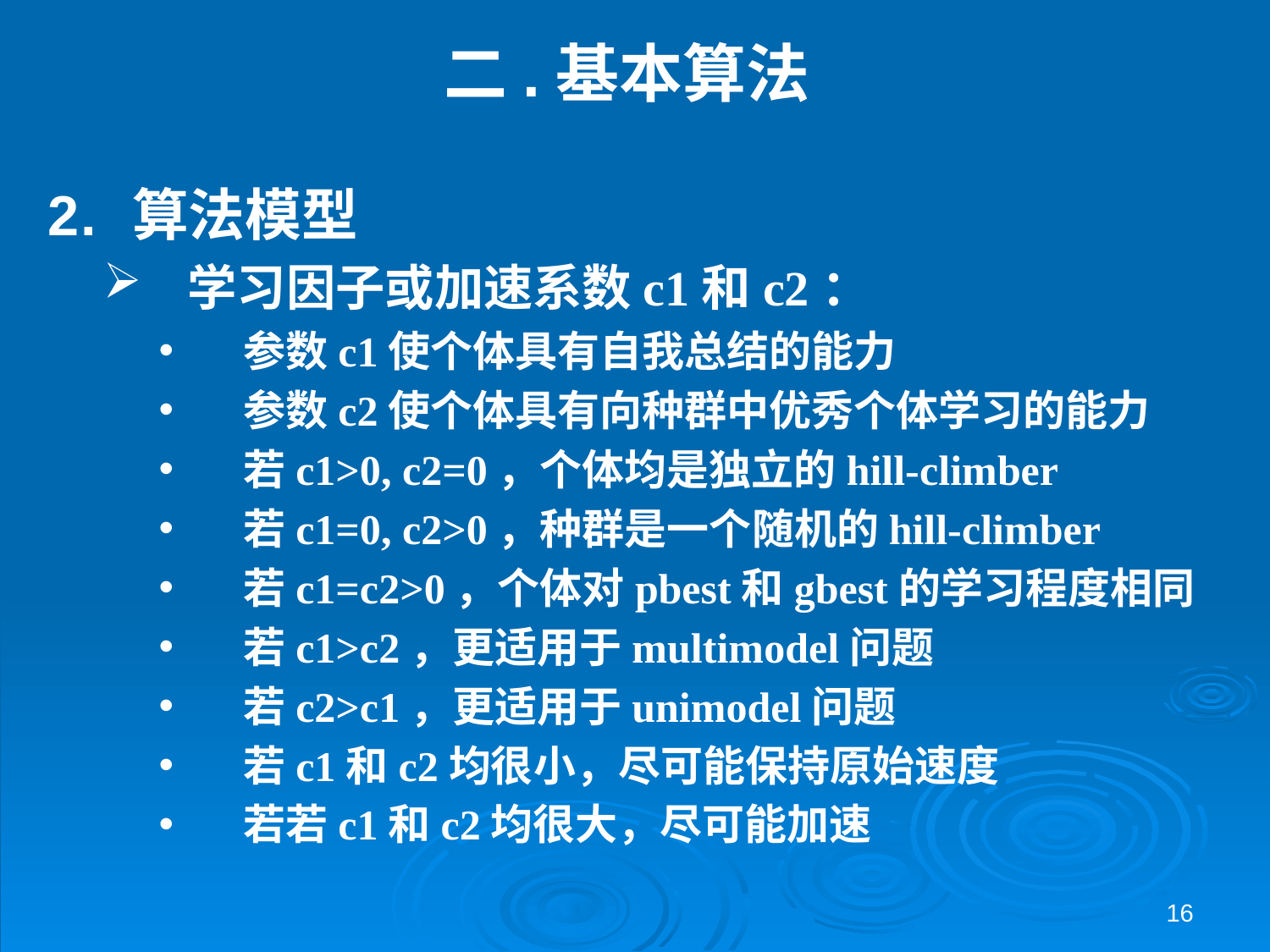

# 二.基本算法
算法模型
学习因子或加速系数c1和c2：
参数c1使个体具有自我总结的能力
参数c2使个体具有向种群中优秀个体学习的能力
若c1>0, c2=0，个体均是独立的hill-climber
若c1=0, c2>0，种群是一个随机的hill-climber
若c1=c2>0，个体对pbest和gbest的学习程度相同
若c1>c2，更适用于multimodel问题
若c2>c1，更适用于unimodel问题
若c1和c2均很小，尽可能保持原始速度
若若c1和c2均很大，尽可能加速

16